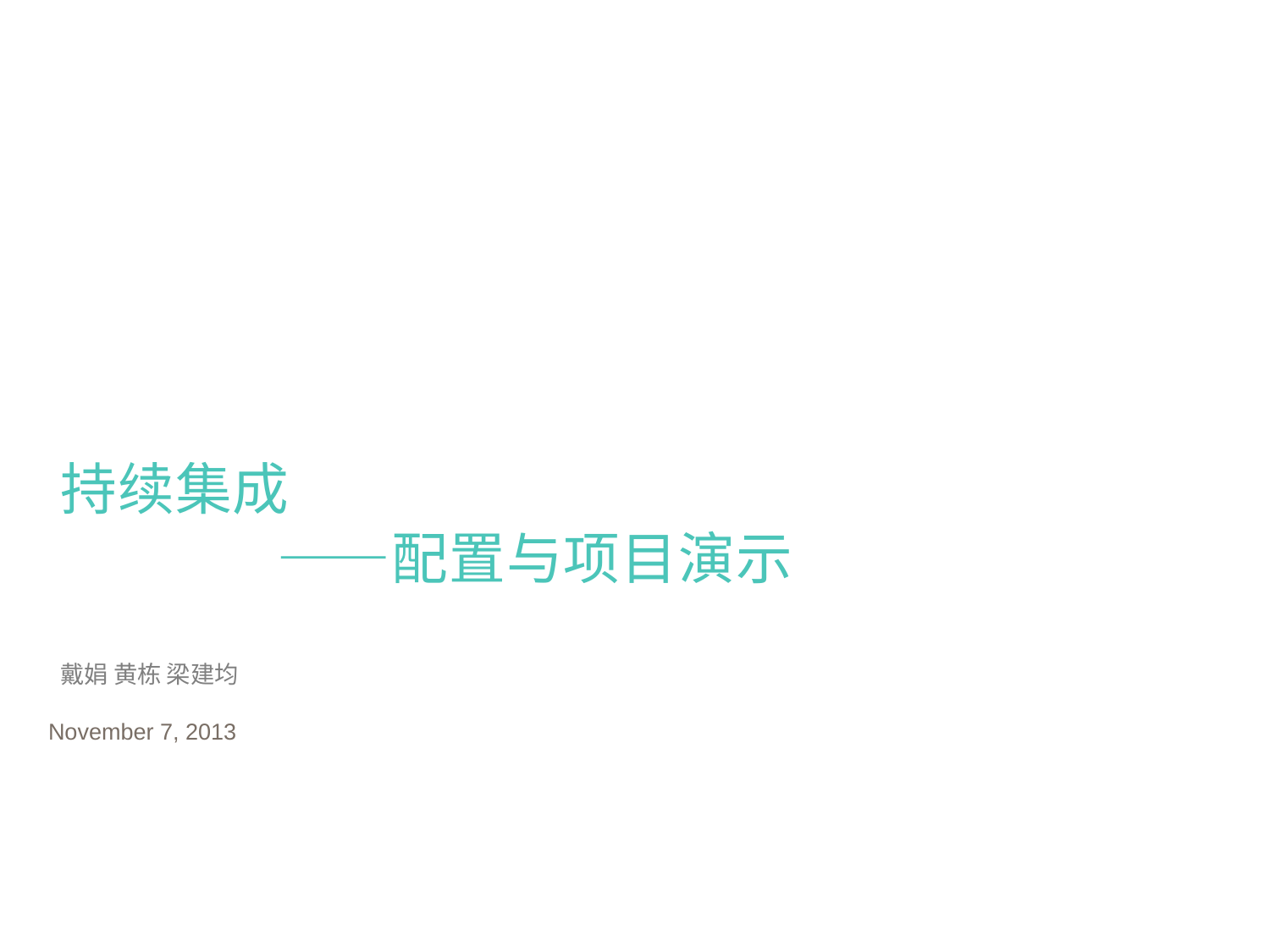

# 持续集成 ——配置与项目演示
戴娟 黄栋 梁建均

November 7, 2013